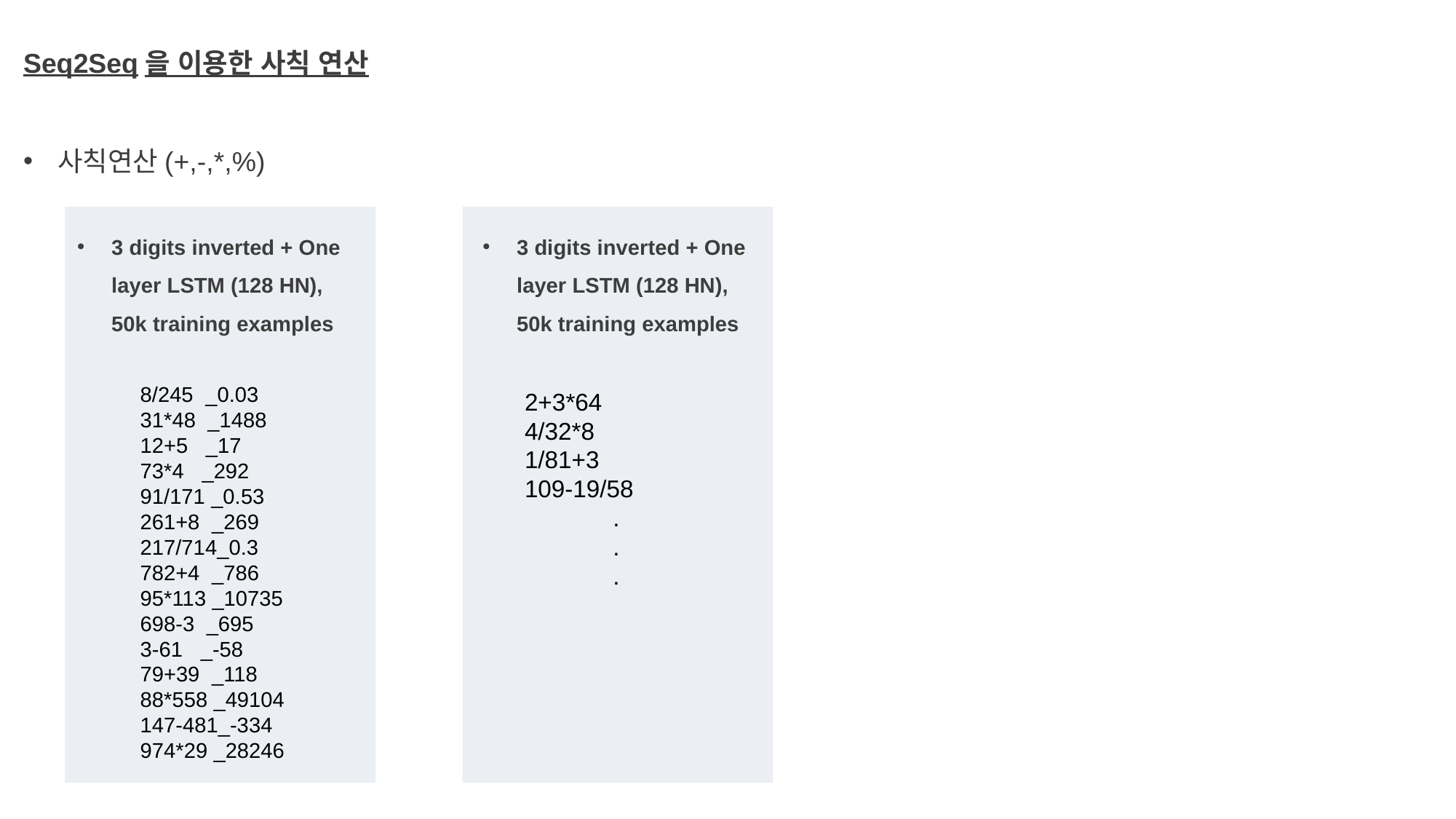

Seq2Seq을 이용한 사칙 연산

사칙연산(+,-,*,%)

3 digits inverted + One layer LSTM (128 HN), 50k training examples
3 digits inverted + One layer LSTM (128 HN), 50k training examples
8/245  _0.03
31*48  _1488
12+5   _17
73*4   _292
91/171 _0.53
261+8  _269
217/714_0.3
782+4  _786
95*113 _10735
698-3  _695
3-61   _-58
79+39  _118
88*558 _49104
147-481_-334
974*29 _28246
2+3*64
4/32*8
1/81+3
109-19/58
.
.
.